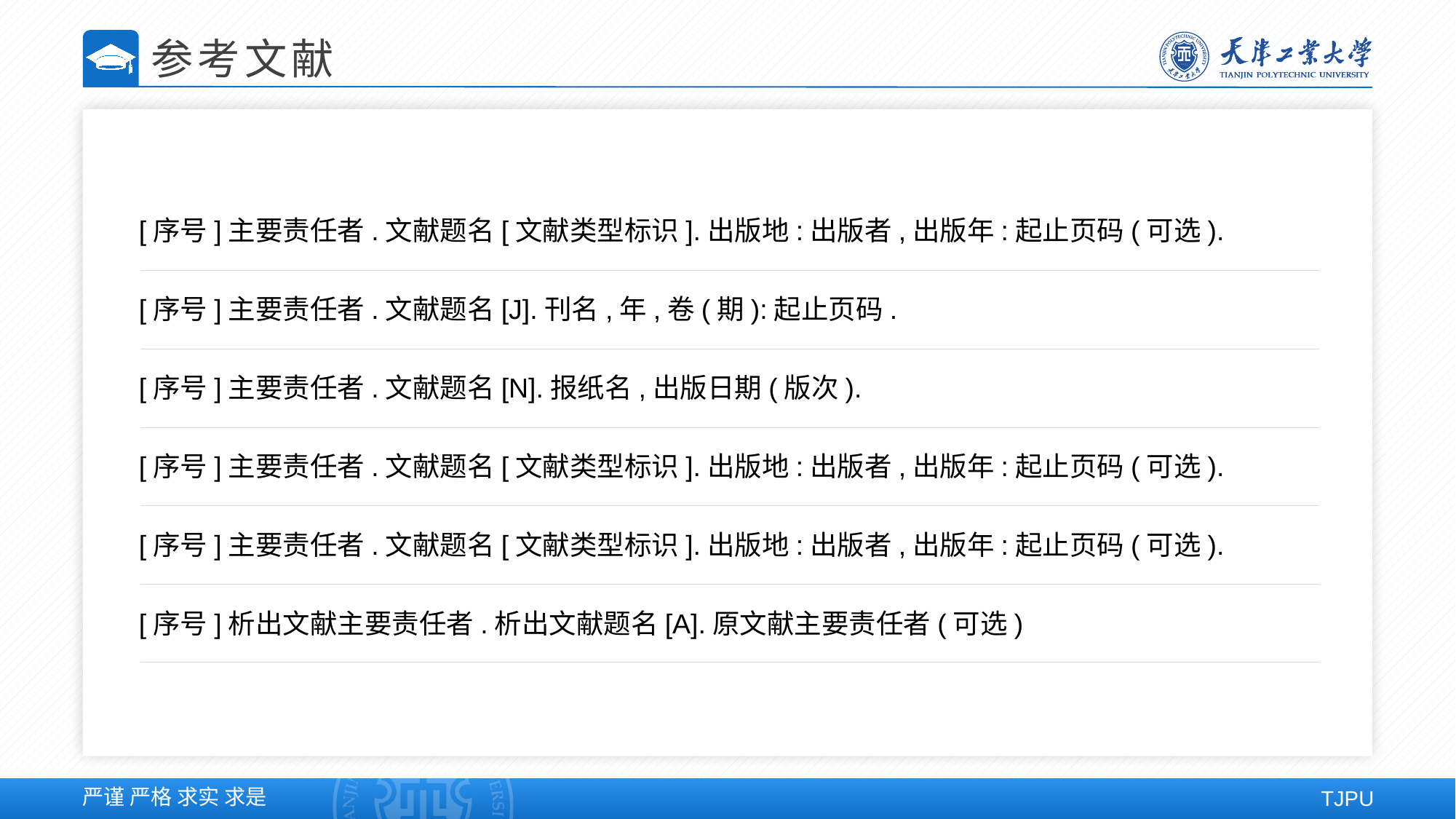

参考文献

[序号]主要责任者.文献题名[文献类型标识].出版地:出版者,出版年:起止页码(可选).

[序号]主要责任者.文献题名[J].刊名,年,卷(期):起止页码.

[序号]主要责任者.文献题名[N].报纸名,出版日期(版次).

[序号]主要责任者.文献题名[文献类型标识].出版地:出版者,出版年:起止页码(可选).

[序号]主要责任者.文献题名[文献类型标识].出版地:出版者,出版年:起止页码(可选).

[序号]析出文献主要责任者.析出文献题名[A].原文献主要责任者(可选)